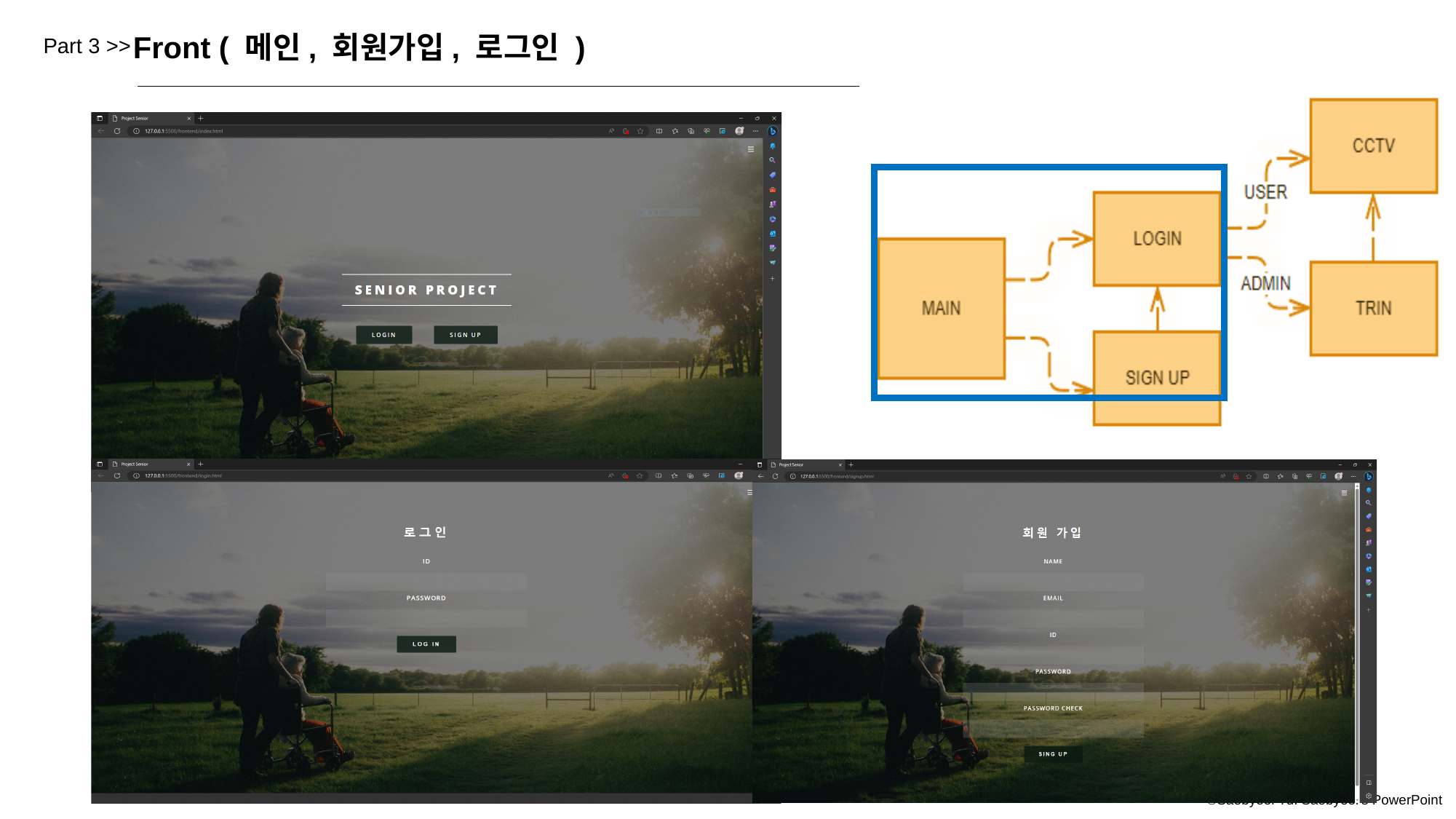

Front ( 메인, 회원가입, 로그인 )
Part 3 >>